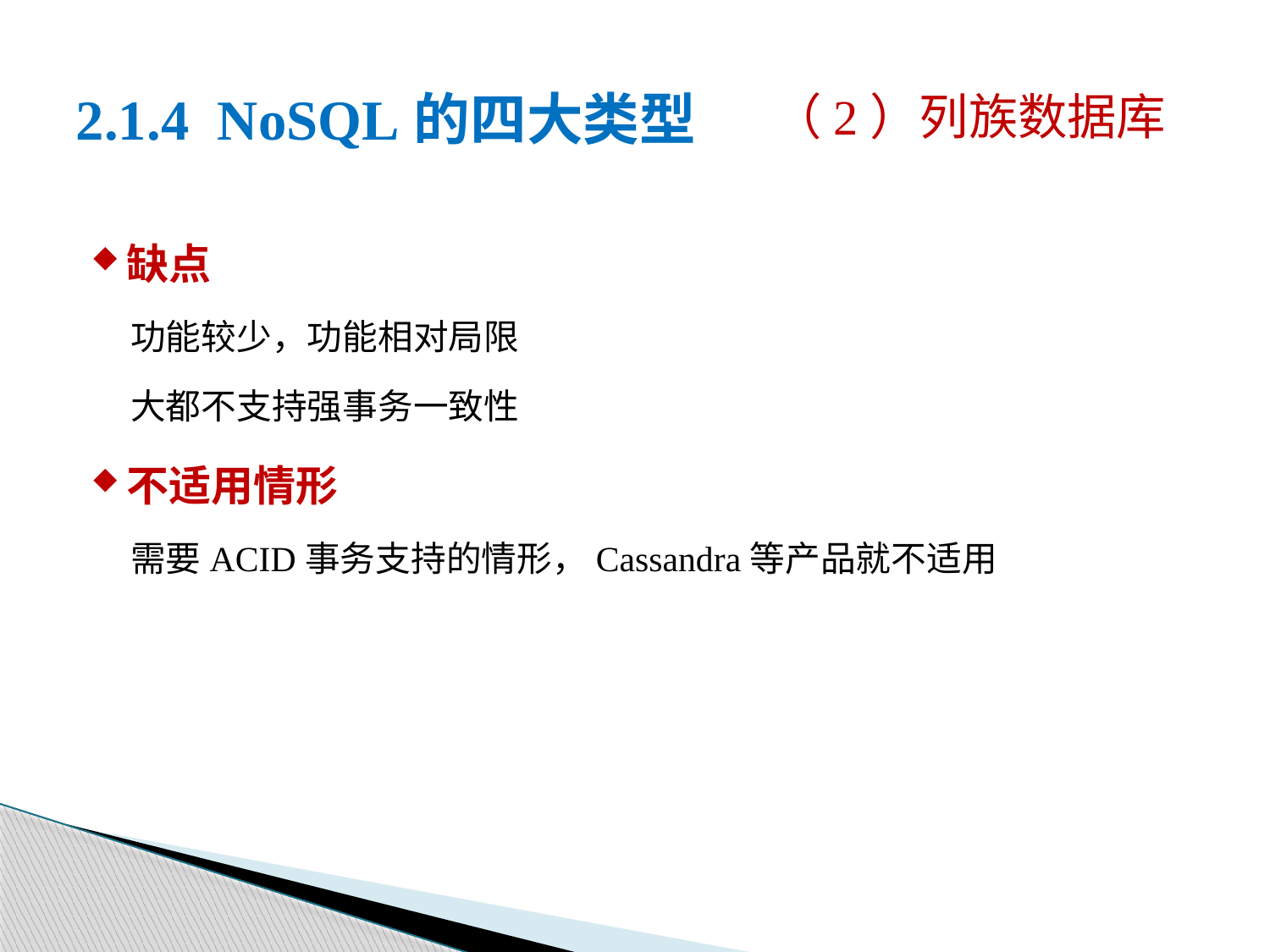

（2）列族数据库
# 2.1.4  NoSQL的四大类型
缺点
功能较少，功能相对局限
大都不支持强事务一致性
不适用情形
需要ACID事务支持的情形，Cassandra等产品就不适用